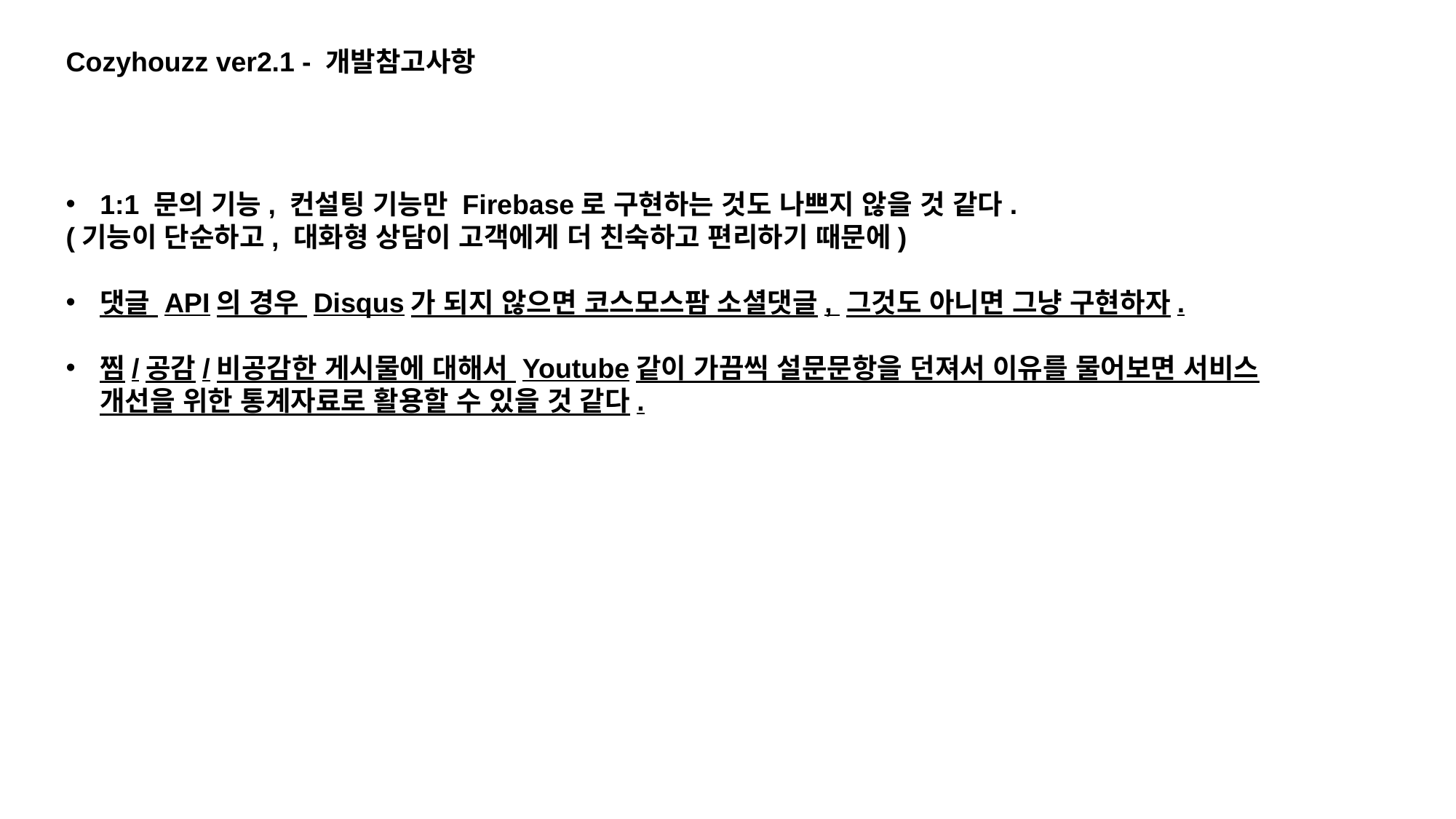

Cozyhouzz ver2.1 - 개발참고사항
1:1 문의 기능, 컨설팅 기능만 Firebase로 구현하는 것도 나쁘지 않을 것 같다.
(기능이 단순하고, 대화형 상담이 고객에게 더 친숙하고 편리하기 때문에)

댓글 API의 경우 Disqus가 되지 않으면 코스모스팜 소셜댓글, 그것도 아니면 그냥 구현하자.

찜/공감/비공감한 게시물에 대해서 Youtube같이 가끔씩 설문문항을 던져서 이유를 물어보면 서비스 개선을 위한 통계자료로 활용할 수 있을 것 같다.